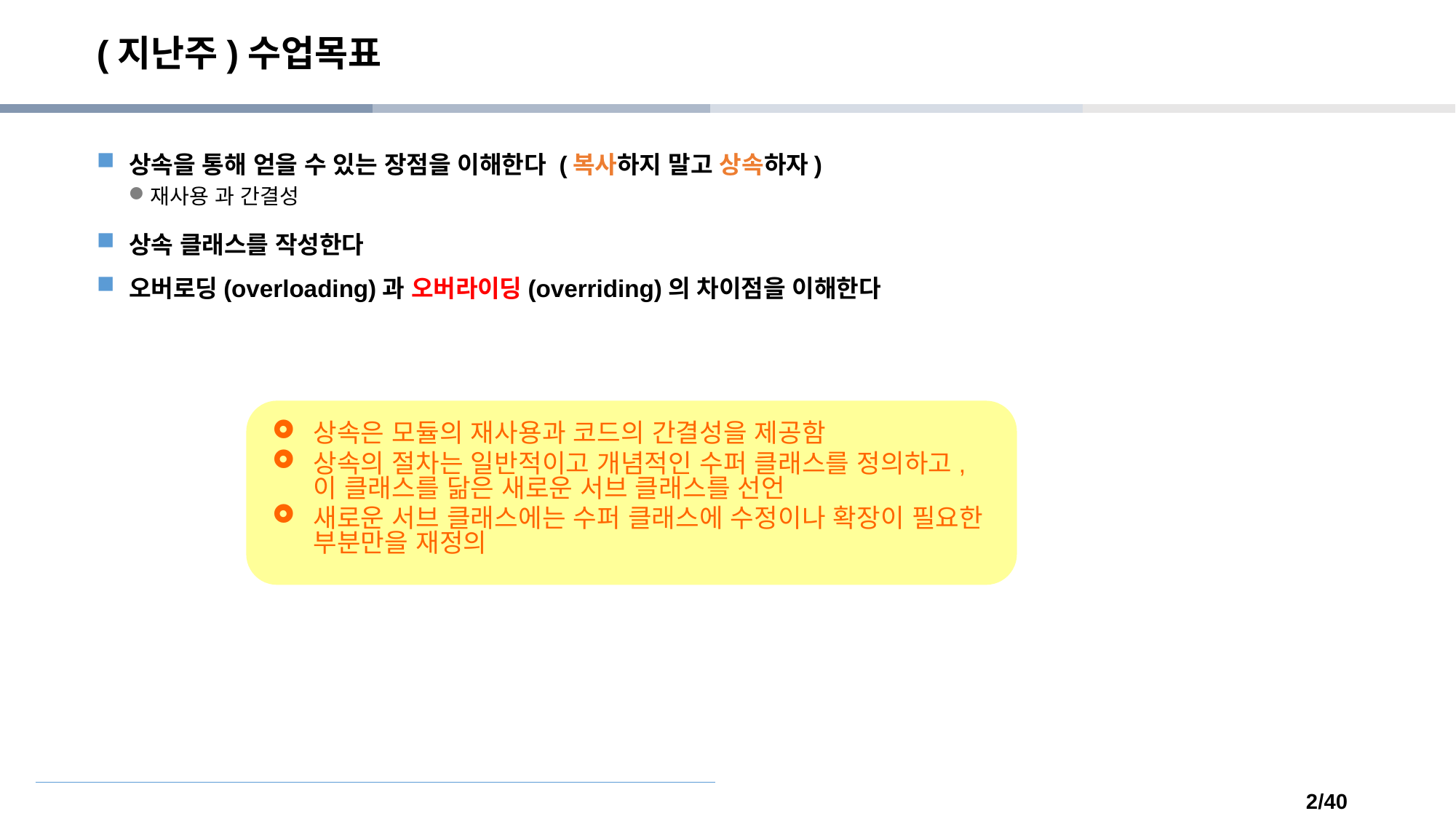

# (지난주)수업목표
상속을 통해 얻을 수 있는 장점을 이해한다 (복사하지 말고 상속하자)
재사용 과 간결성
상속 클래스를 작성한다
오버로딩(overloading)과 오버라이딩(overriding)의 차이점을 이해한다

상속은 모듈의 재사용과 코드의 간결성을 제공함
상속의 절차는 일반적이고 개념적인 수퍼 클래스를 정의하고, 이 클래스를 닮은 새로운 서브 클래스를 선언
새로운 서브 클래스에는 수퍼 클래스에 수정이나 확장이 필요한 부분만을 재정의